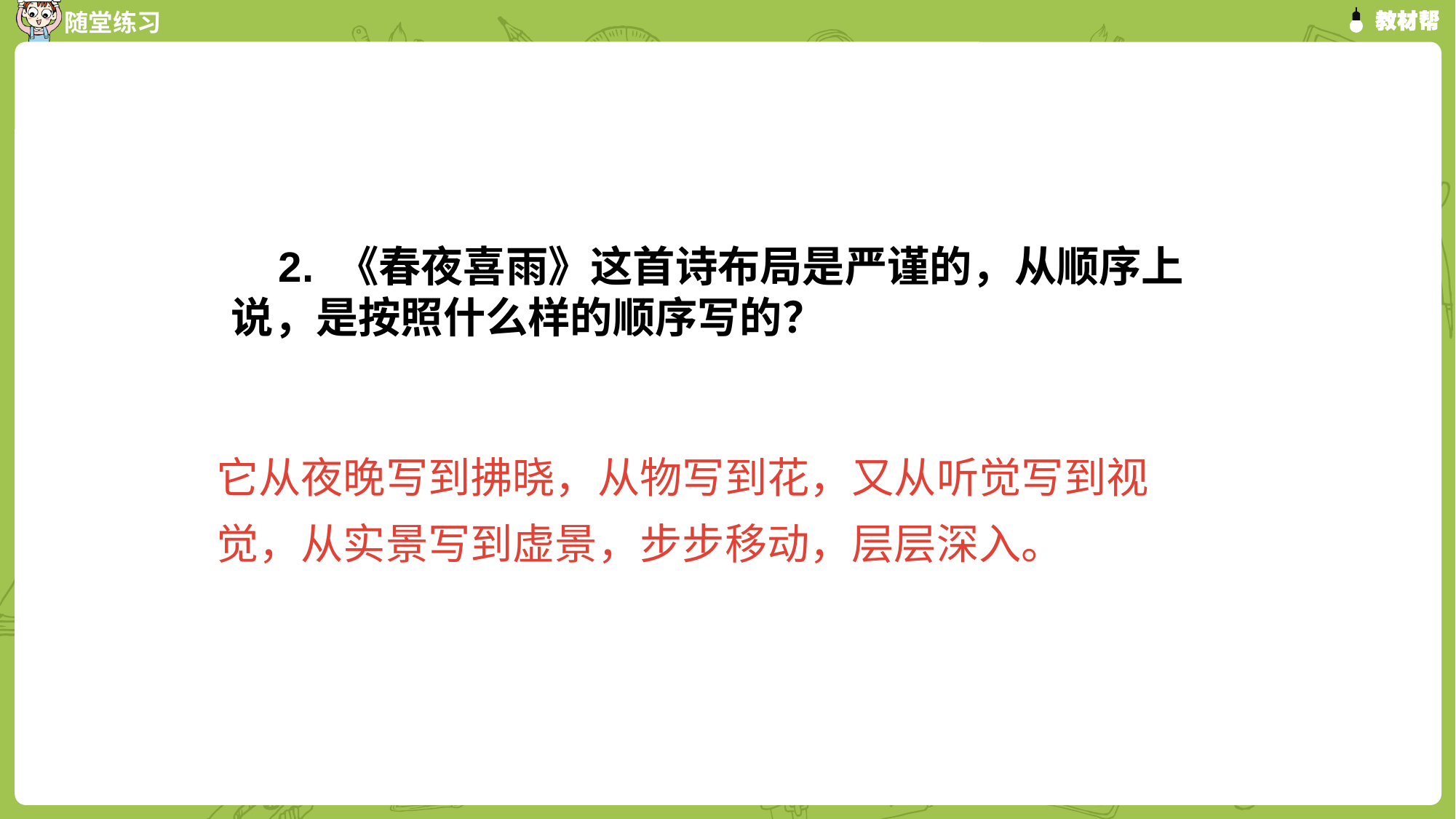

2. 《春夜喜雨》这首诗布局是严谨的，从顺序上说，是按照什么样的顺序写的？
它从夜晚写到拂晓，从物写到花，又从听觉写到视觉，从实景写到虚景，步步移动，层层深入。